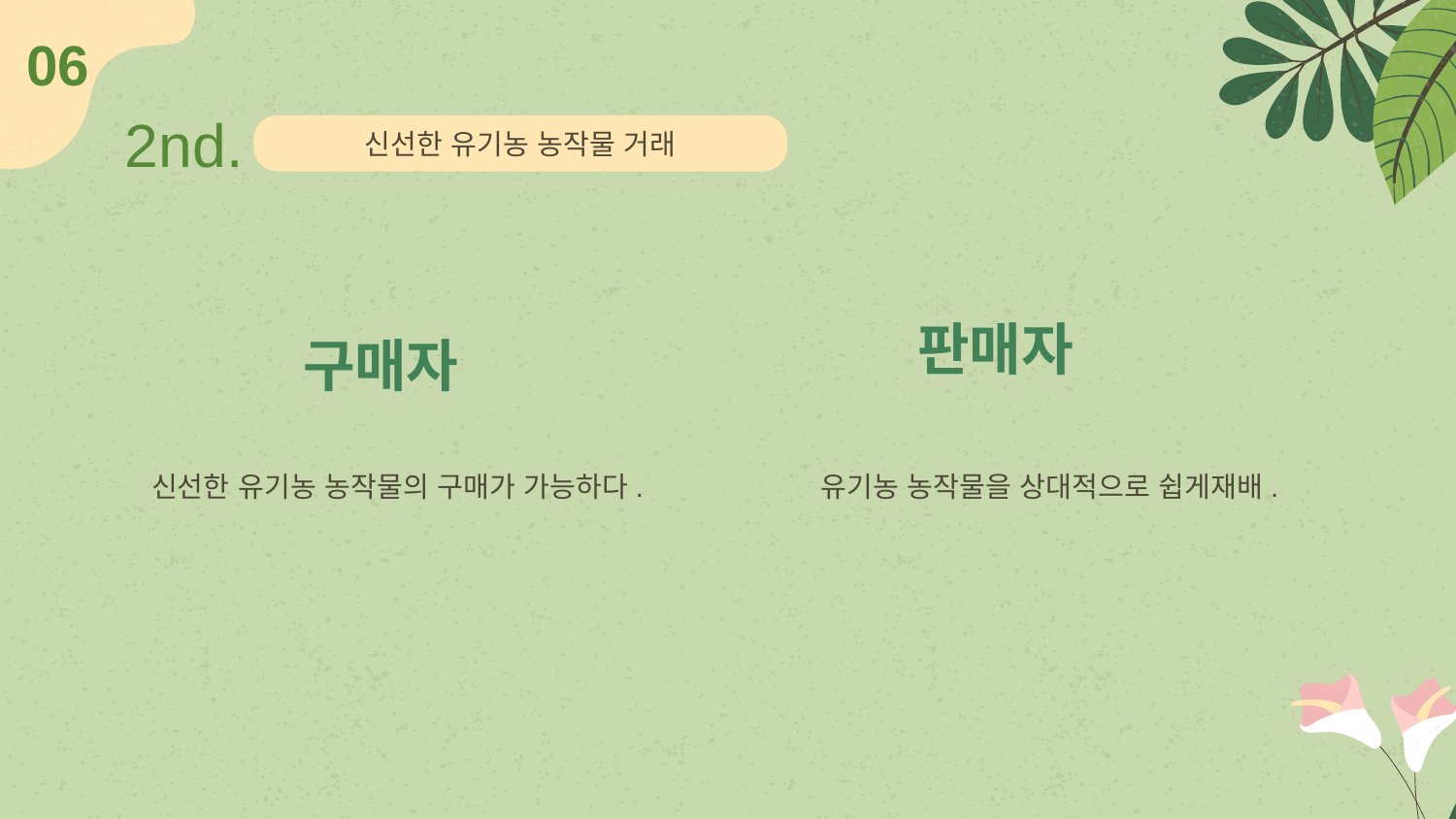

06
2nd.
신선한 유기농 농작물 거래

신선한 유기농 농작물의 구매가 가능하다. 	          유기농 농작물을 상대적으로 쉽게재배.
판매자
구매자